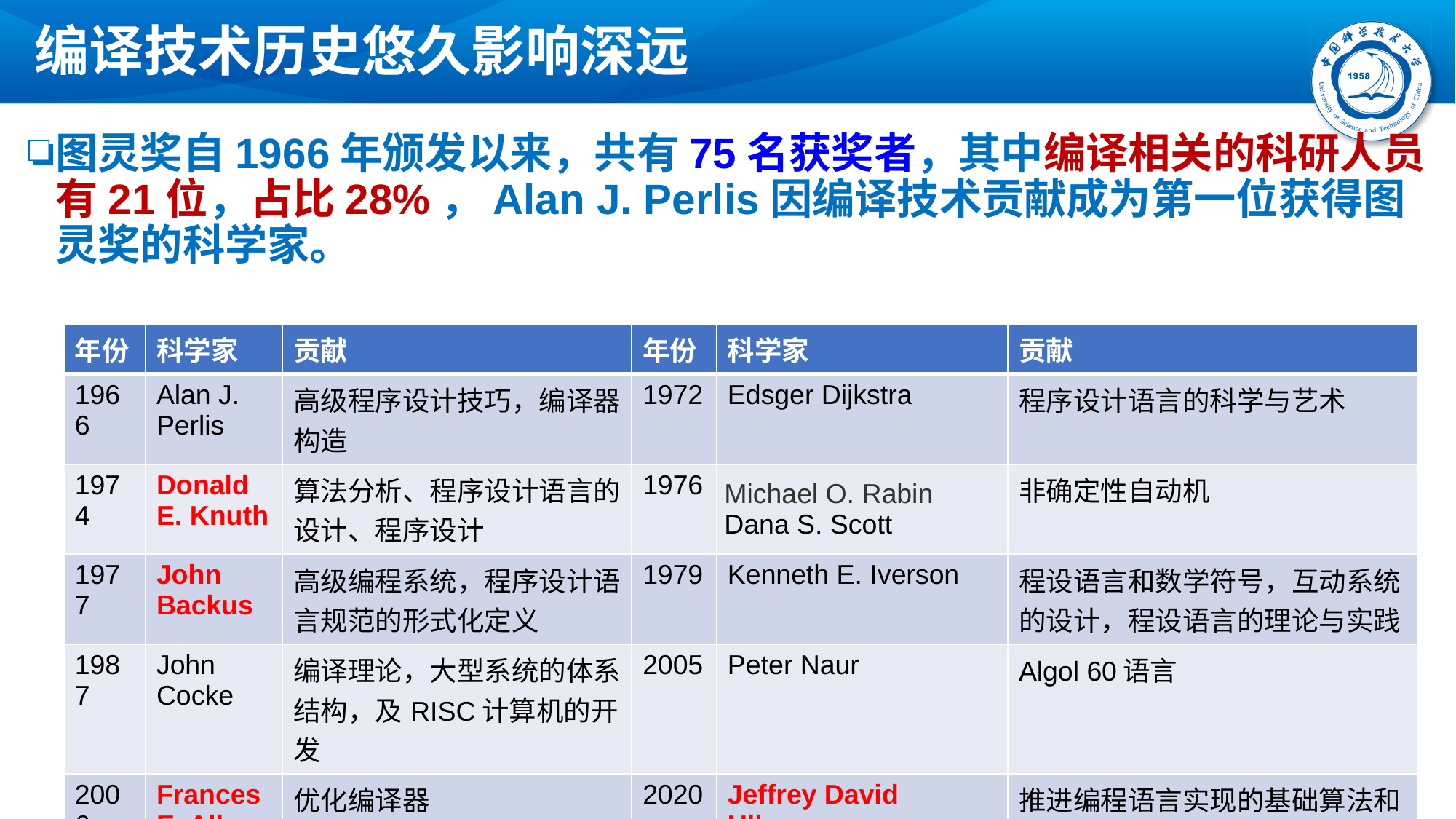

# 编译技术历史悠久影响深远
图灵奖自1966年颁发以来，共有75名获奖者，其中编译相关的科研人员有21位，占比28%，Alan J. Perlis因编译技术贡献成为第一位获得图灵奖的科学家。
| 年份 | 科学家 | 贡献 | 年份 | 科学家 | 贡献 |
| --- | --- | --- | --- | --- | --- |
| 1966 | Alan J. Perlis | 高级程序设计技巧，编译器构造 | 1972 | Edsger Dijkstra | 程序设计语言的科学与艺术 |
| 1974 | Donald E. Knuth | 算法分析、程序设计语言的设计、程序设计 | 1976 | Michael O. Rabin Dana S. Scott | 非确定性自动机 |
| 1977 | John Backus | 高级编程系统，程序设计语言规范的形式化定义 | 1979 | Kenneth E. Iverson | 程设语言和数学符号，互动系统的设计，程设语言的理论与实践 |
| 1987 | John Cocke | 编译理论，大型系统的体系结构，及RISC计算机的开发 | 2005 | Peter Naur | Algol 60语言 |
| 2006 | Frances E. Allen | 优化编译器 | 2020 | Jeffrey David Ullman Alfred Vaino Aho | 推进编程语言实现的基础算法和理论、教材撰写 |